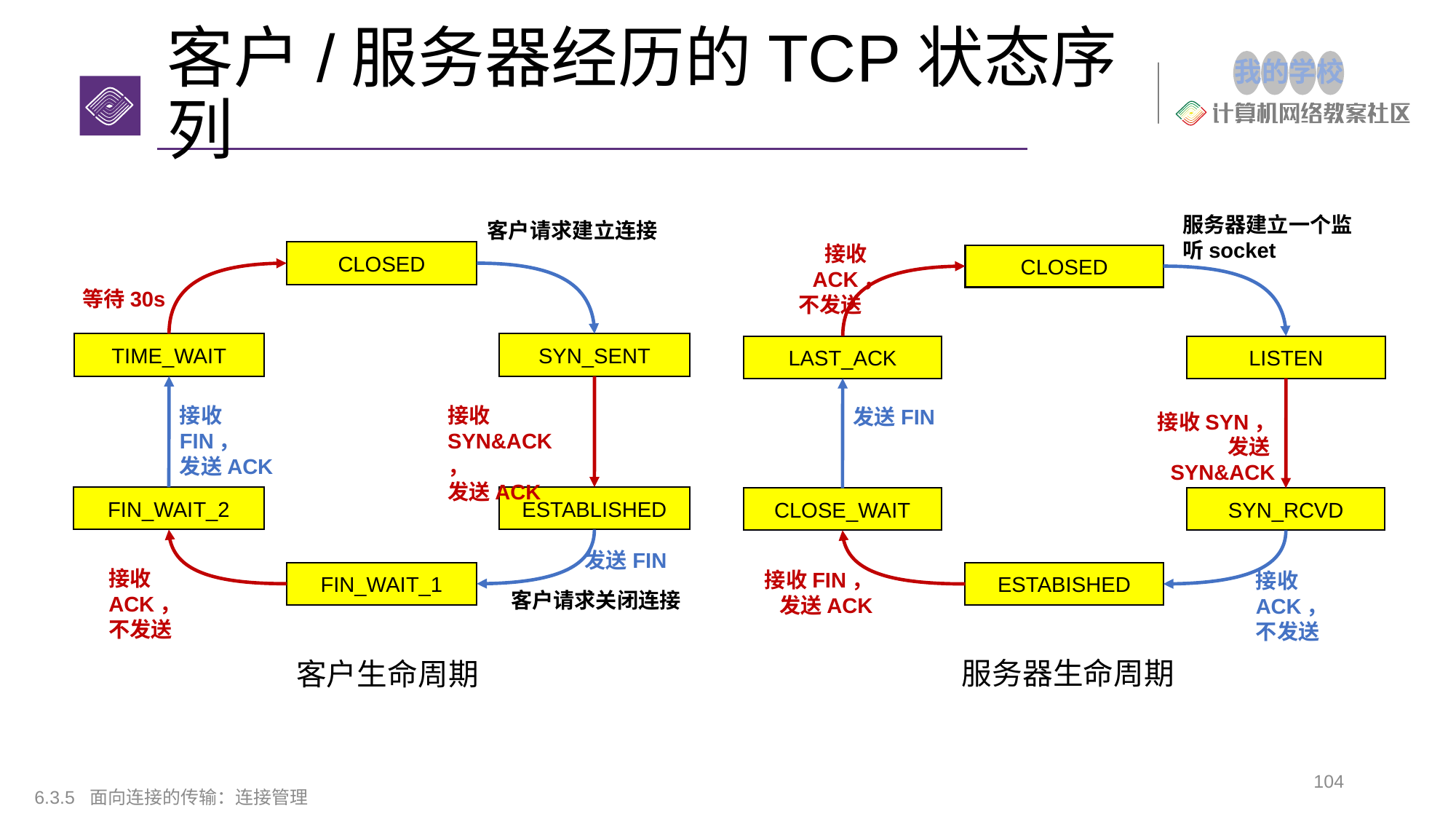

# 客户/服务器经历的TCP状态序列
服务器建立一个监听socket
接收ACK，
不发送
CLOSED
LAST_ACK
LISTEN
发送FIN
接收SYN，
发送SYN&ACK
CLOSE_WAIT
SYN_RCVD
接收FIN，
发送ACK
接收ACK，
不发送
ESTABISHED
客户请求建立连接
CLOSED
等待30s
TIME_WAIT
SYN_SENT
接收FIN，
发送ACK
接收SYN&ACK，
发送ACK
FIN_WAIT_2
ESTABLISHED
发送FIN
接收ACK，
不发送
FIN_WAIT_1
客户请求关闭连接
服务器生命周期
客户生命周期
104
6.3.5  面向连接的传输：连接管理